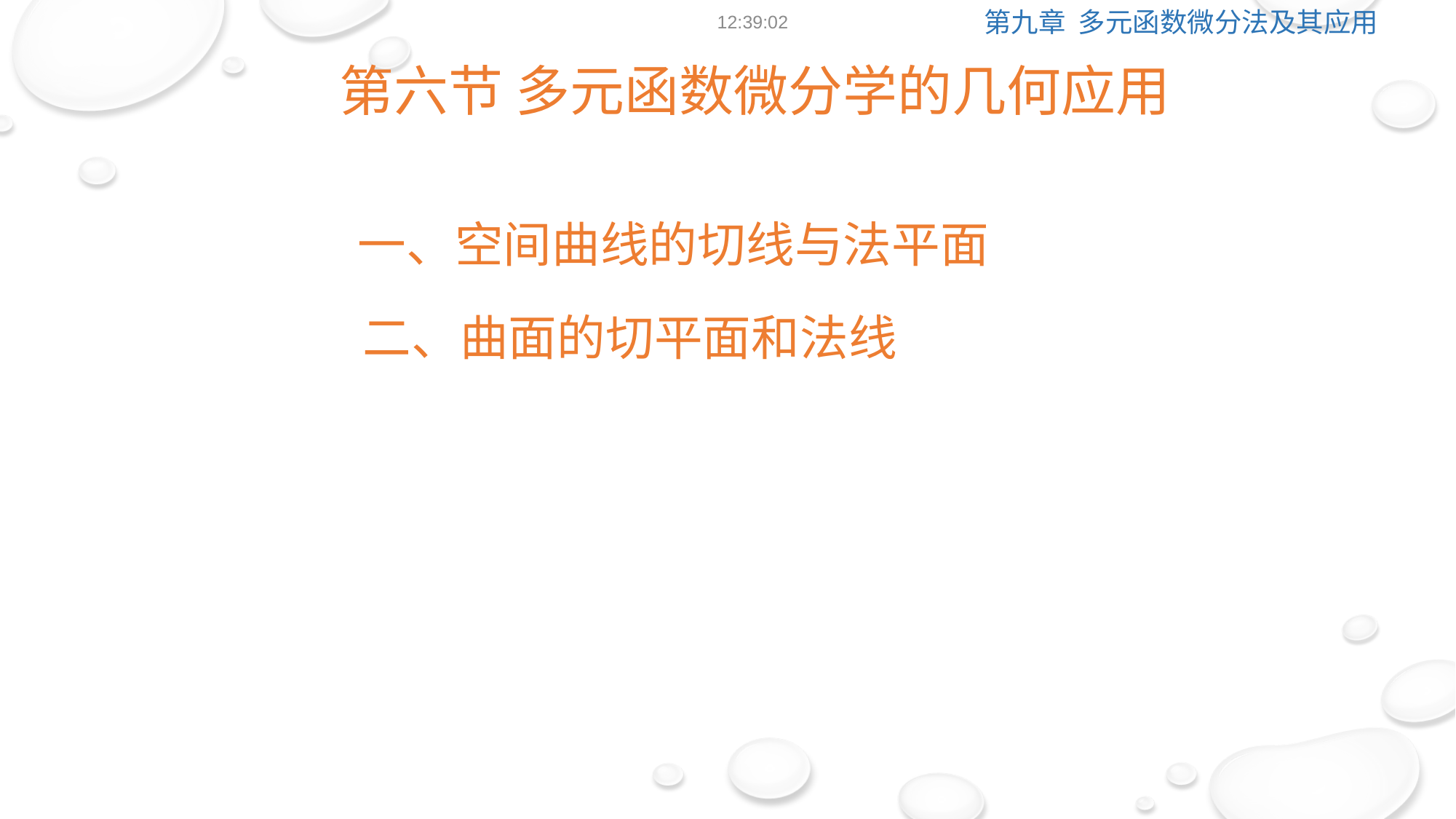

12:39:02
第六节 多元函数微分学的几何应用
一、空间曲线的切线与法平面
二、曲面的切平面和法线